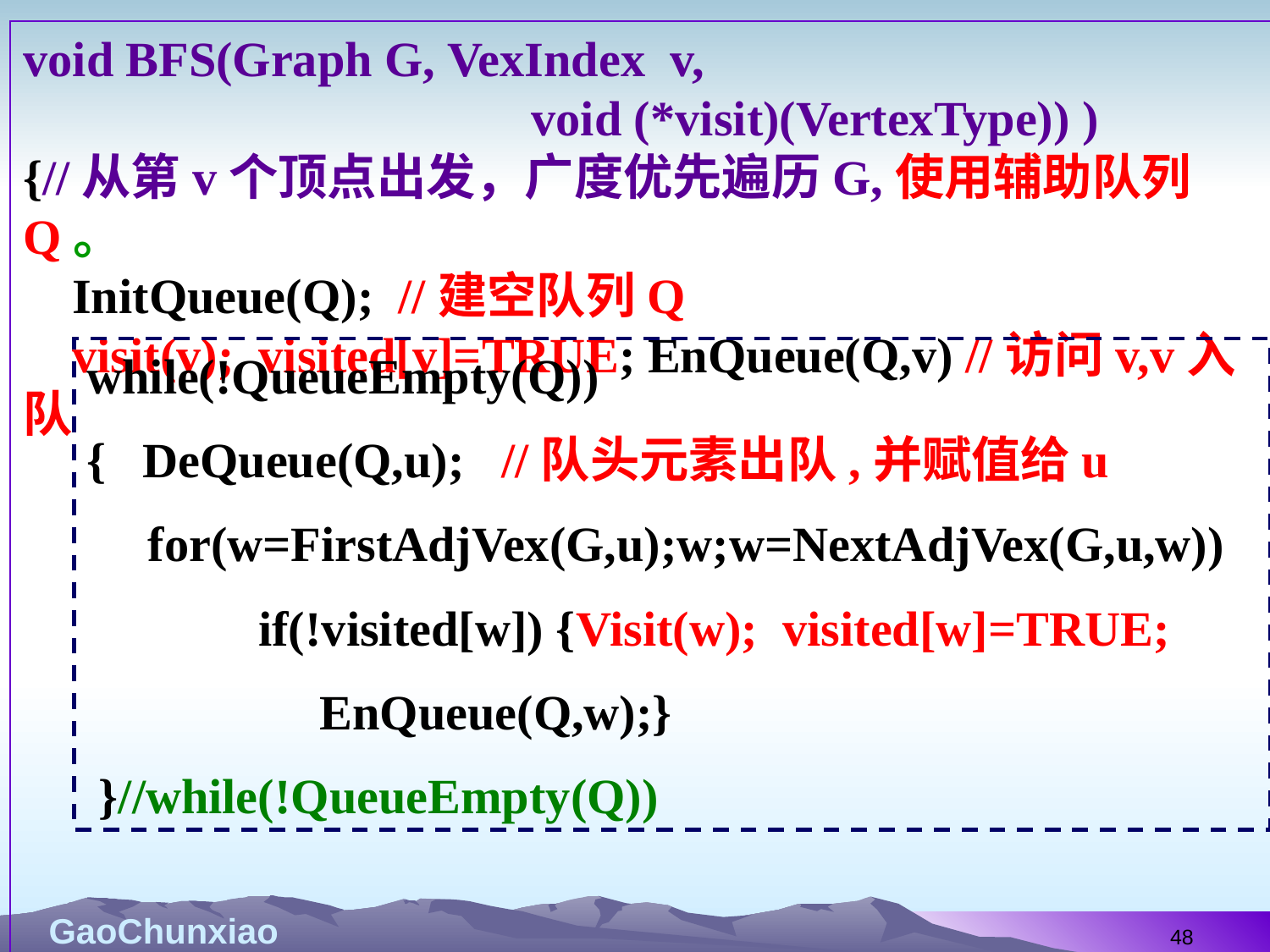

void BFS(Graph G, VexIndex  v,
				void (*visit)(VertexType)) )
{//从第v个顶点出发，广度优先遍历G,使用辅助队列Q。
    InitQueue(Q);  //建空队列Q
    visit(v);  visited[v]=TRUE; EnQueue(Q,v) //访问v,v入队

}//BFS
while(!QueueEmpty(Q))
{   DeQueue(Q,u);   //队头元素出队,并赋值给u
     for(w=FirstAdjVex(G,u);w;w=NextAdjVex(G,u,w))
              if(!visited[w]) {Visit(w);  visited[w]=TRUE;
                   EnQueue(Q,w);}
 }//while(!QueueEmpty(Q))
48